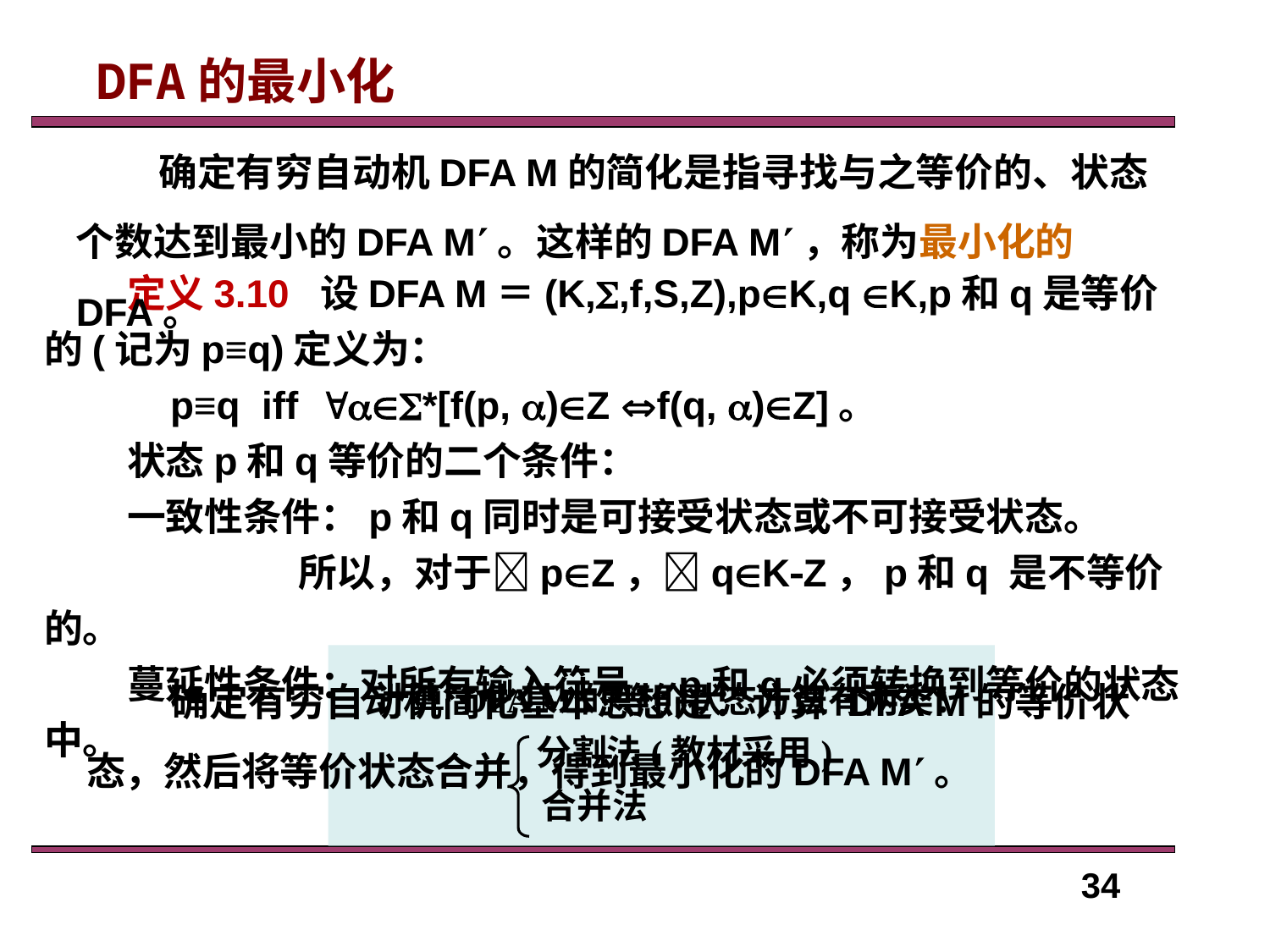

DFA的最小化
确定有穷自动机DFA M的简化是指寻找与之等价的、状态个数达到最小的DFA M′。这样的DFA M′，称为最小化的DFA。
定义3.10  设DFA M＝(K,Σ,f,S,Z),p∈K,q ∈K,p和q是等价的(记为p≡q)定义为：
    p≡q  iff  ∀α∈Σ*[f(p, α)∈Z ⇔f(q, α)∈Z]。
状态p和q等价的二个条件：
一致性条件：p和q同时是可接受状态或不可接受状态。
		所以，对于∀p∈Z，∀q∈K−Z，p和q 是不等价的。
蔓延性条件：对所有输入符号，p和q必须转换到等价的状态中。

确定有穷自动机简化基本思想是：计算 DFA M的等价状态，然后将等价状态合并，得到最小化的DFA M′。
计算 DFA M的等价状态方法有两类：
  分割法(教材采用)
                    合并法

34